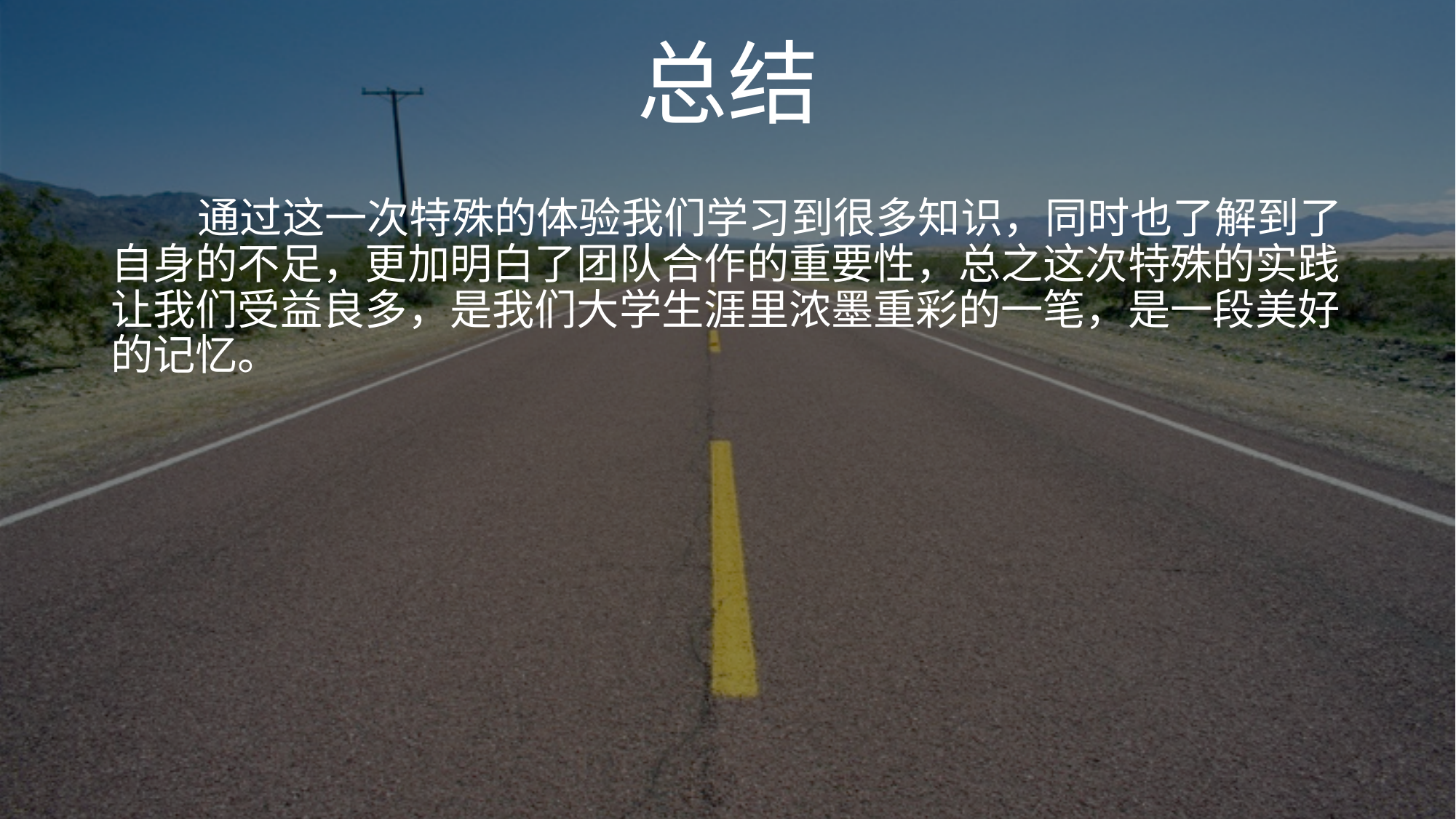

总结
           通过这一次特殊的体验我们学习到很多知识，同时也了解到了自身的不足，更加明白了团队合作的重要性，总之这次特殊的实践让我们受益良多，是我们大学生涯里浓墨重彩的一笔，是一段美好的记忆。